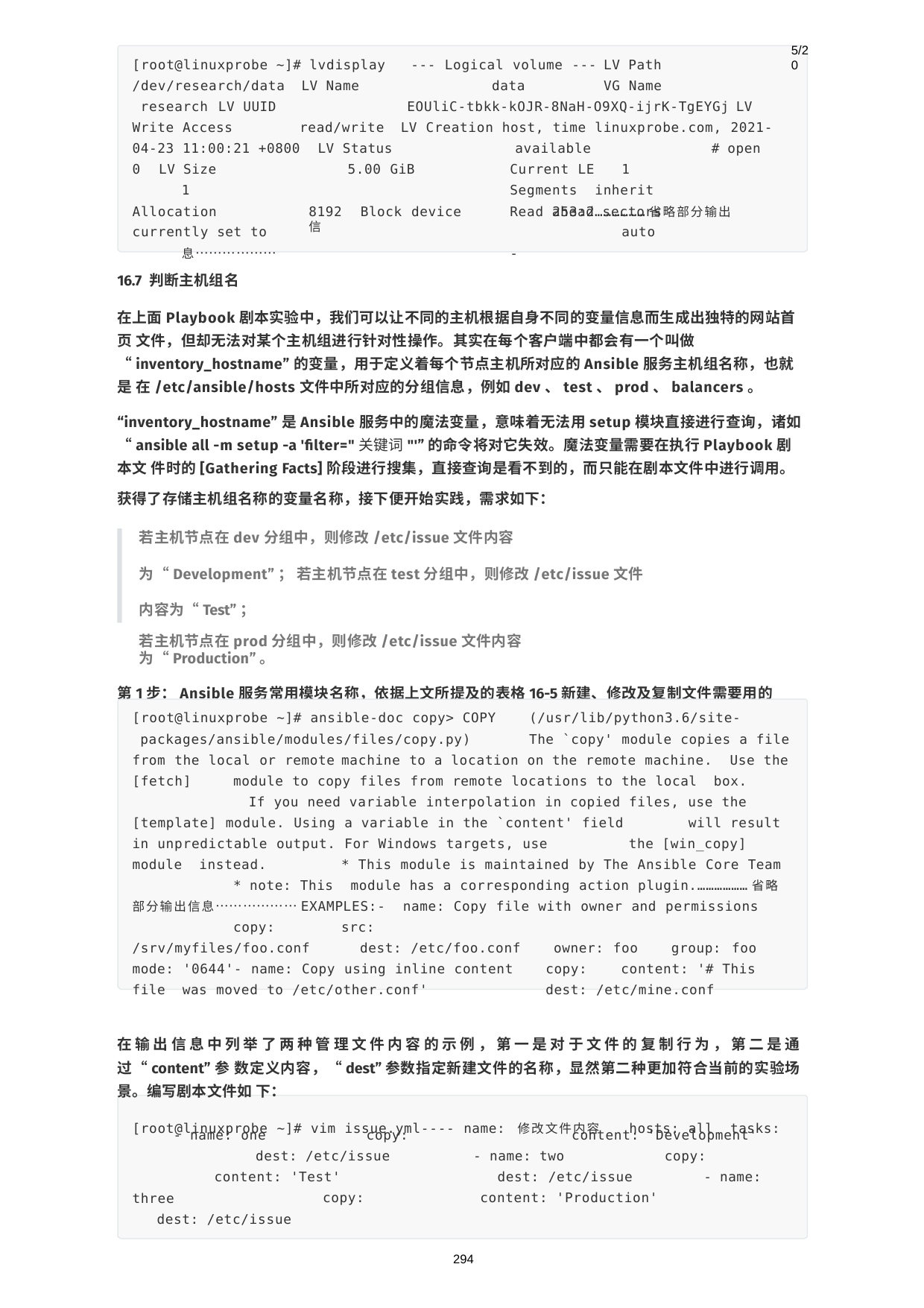

5/20

--- Logical volume ---	LV Path  data	VG Name
EOUliC-tbkk-kOJR-8NaH-O9XQ-ijrK-TgEYGj	LV  LV Creation host, time linuxprobe.com, 2021-
available	# open
[root@linuxprobe ~]# lvdisplay
/dev/research/data  research	LV UUID  Write Access
LV Name
read/write
04-23 11:00:21 +0800
0	LV Size
1	Allocation  currently set to
息………………
LV Status
5.00 GiB	Current LE	1	Segments  inherit	Read ahead sectors		auto	-
8192	Block device	253:2………………省略部分输出信
16.7 判断主机组名
在上面Playbook剧本实验中，我们可以让不同的主机根据自身不同的变量信息而生成出独特的网站首页 文件，但却无法对某个主机组进行针对性操作。其实在每个客户端中都会有一个叫做 “inventory_hostname”的变量，用于定义着每个节点主机所对应的Ansible服务主机组名称，也就是 在/etc/ansible/hosts文件中所对应的分组信息，例如dev、test、prod、balancers。
“inventory_hostname”是Ansible服务中的魔法变量，意味着无法用setup模块直接进行查询，诸如 “ansible all -m setup -a 'filter="关键词"'”的命令将对它失效。魔法变量需要在执行Playbook剧本文 件时的[Gathering Facts]阶段进行搜集，直接查询是看不到的，而只能在剧本文件中进行调用。

获得了存储主机组名称的变量名称，接下便开始实践，需求如下：
若主机节点在dev分组中，则修改/etc/issue文件内容为“Development”； 若主机节点在test分组中，则修改/etc/issue文件内容为“Test”；
若主机节点在prod分组中，则修改/etc/issue文件内容为“Production”。
第1步：Ansible服务常用模块名称，依据上文所提及的表格16-5新建、修改及复制文件需要用的copy 模块，此时便派上了用场。先查询下copy模块的帮助信息：

[root@linuxprobe ~]# ansible-doc copy> COPY  packages/ansible/modules/files/copy.py)
(/usr/lib/python3.6/site-
The `copy' module copies a file
from the local or remote	machine to a location on the remote machine.  Use the [fetch]	module to copy files from remote locations to the local  box.		If you need variable interpolation in copied files, use the  [template] module. Using a variable in the `content' field		will result  in unpredictable output. For Windows targets, use		the [win_copy] module  instead.	* This module is maintained by The Ansible Core Team	* note: This  module has a corresponding action plugin.………………省略部分输出信息………………EXAMPLES:-  name: Copy file with owner and permissions	copy:	src:
/srv/myfiles/foo.conf	dest: /etc/foo.conf		owner: foo	group: foo  mode: '0644'- name: Copy using inline content	copy:	content: '# This file  was moved to /etc/other.conf'	dest: /etc/mine.conf

在输出信息中列举了两种管理文件内容的示例，第一是对于文件的复制行为，第二是通过“content”参 数定义内容，“dest”参数指定新建文件的名称，显然第二种更加符合当前的实验场景。编写剧本文件如 下：

[root@linuxprobe ~]# vim issue.yml---- name: 修改文件内容	hosts: all	tasks:

content: 'Development'
copy:
- name: one	copy:
dest: /etc/issue  content: 'Test'
copy:
- name: two
dest: /etc/issue	- name:  content: 'Production'
three
dest: /etc/issue
294